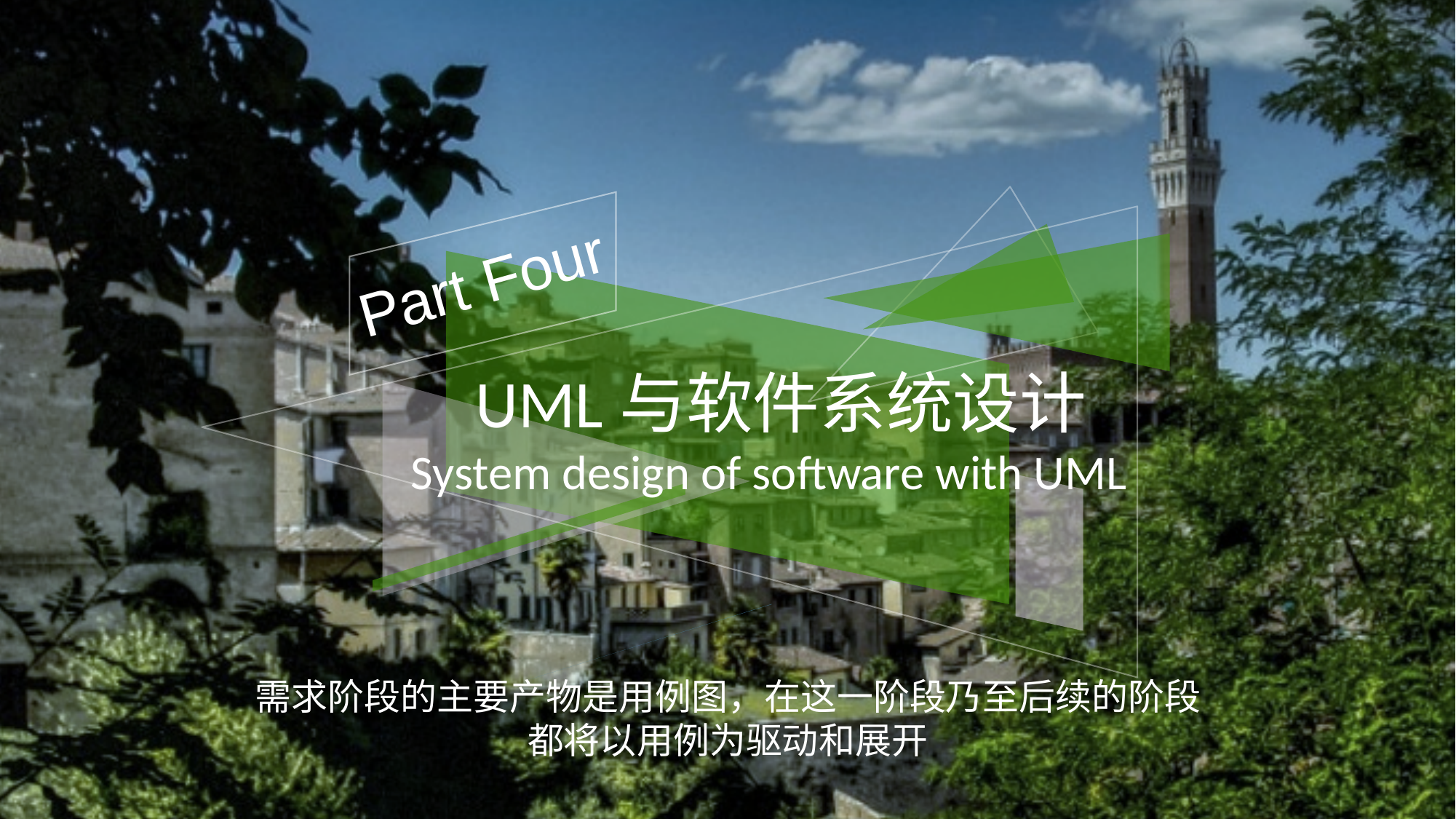

Part Four
     UML与软件系统设计
 System design of software with UML
需求阶段的主要产物是用例图，在这一阶段乃至后续的阶段
都将以用例为驱动和展开